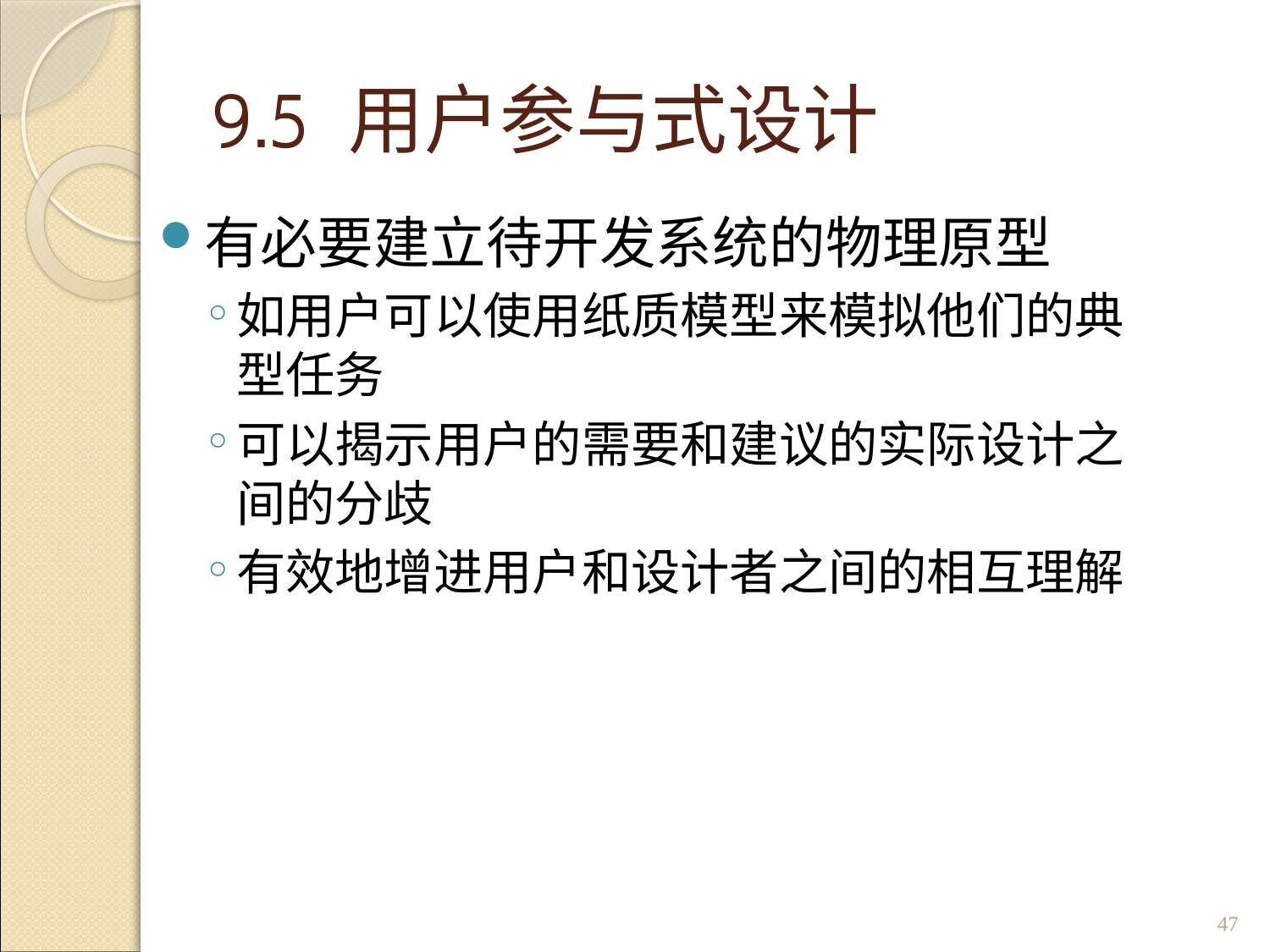

# 9.5 用户参与式设计
有必要建立待开发系统的物理原型
如用户可以使用纸质模型来模拟他们的典型任务
可以揭示用户的需要和建议的实际设计之间的分歧
有效地增进用户和设计者之间的相互理解

47